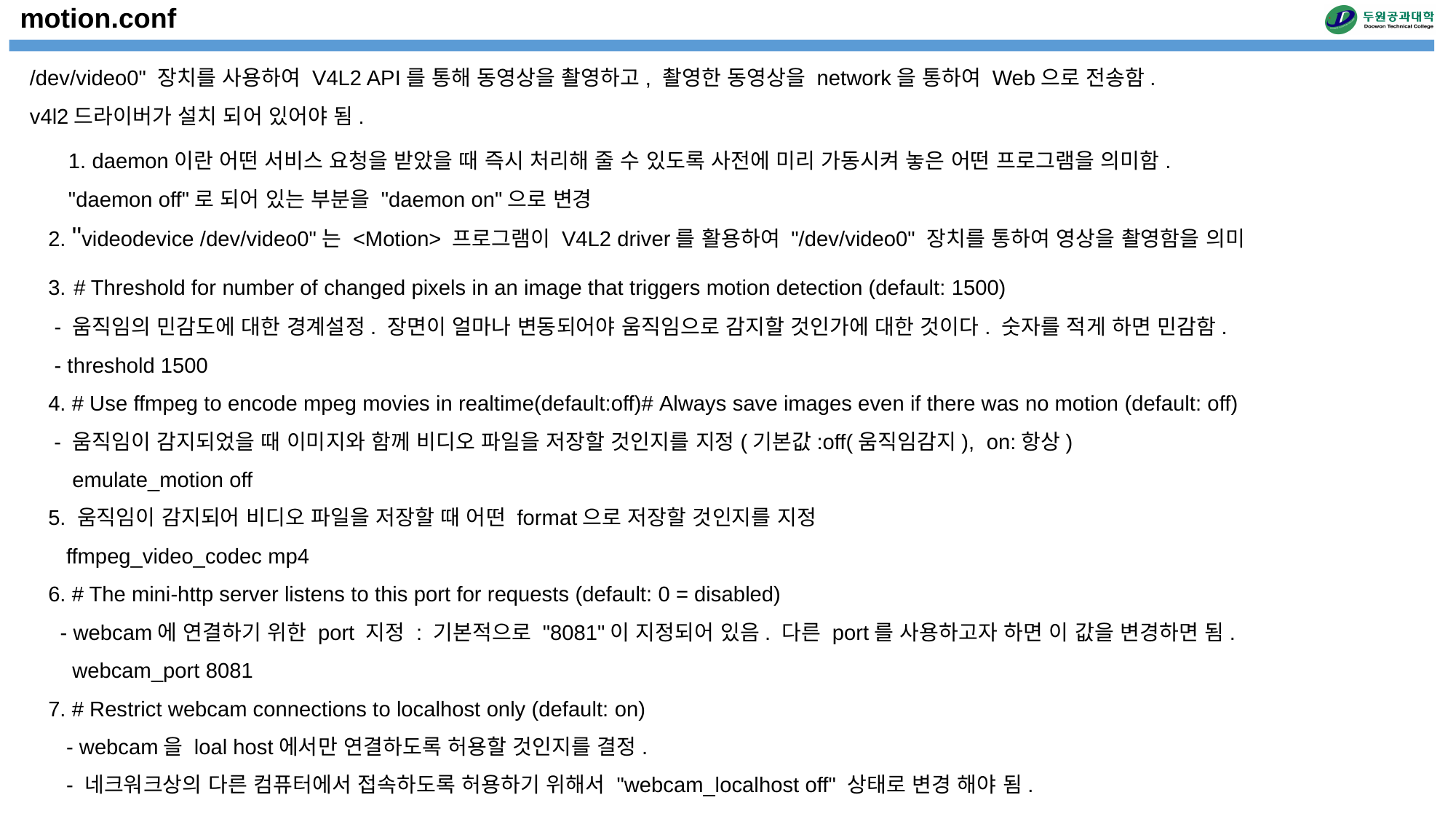

# motion.conf
/dev/video0" 장치를 사용하여 V4L2 API를 통해 동영상을 촬영하고, 촬영한 동영상을 network을 통하여 Web으로 전송함.
v4l2드라이버가 설치 되어 있어야 됨.
1. daemon이란 어떤 서비스 요청을 받았을 때 즉시 처리해 줄 수 있도록 사전에 미리 가동시켜 놓은 어떤 프로그램을 의미함.
"daemon off"로 되어 있는 부분을 "daemon on"으로 변경
2. "videodevice /dev/video0"는 <Motion> 프로그램이 V4L2 driver를 활용하여 "/dev/video0" 장치를 통하여 영상을 촬영함을 의미
3. # Threshold for number of changed pixels in an image that triggers motion detection (default: 1500)
 - 움직임의 민감도에 대한 경계설정. 장면이 얼마나 변동되어야 움직임으로 감지할 것인가에 대한 것이다. 숫자를 적게 하면 민감함.
 - threshold 1500
4. # Use ffmpeg to encode mpeg movies in realtime(default:off)# Always save images even if there was no motion (default: off)
 - 움직임이 감지되었을 때 이미지와 함께 비디오 파일을 저장할 것인지를 지정(기본값:off(움직임감지),  on:항상)
    emulate_motion off
5. 움직임이 감지되어 비디오 파일을 저장할 때 어떤 format으로 저장할 것인지를 지정
   ffmpeg_video_codec mp4
6. # The mini-http server listens to this port for requests (default: 0 = disabled)
  - webcam에 연결하기 위한 port 지정 : 기본적으로 "8081"이 지정되어 있음. 다른 port를 사용하고자 하면 이 값을 변경하면 됨.
    webcam_port 8081
7. # Restrict webcam connections to localhost only (default: on)
   - webcam을 loal host에서만 연결하도록 허용할 것인지를 결정.
   - 네크워크상의 다른 컴퓨터에서 접속하도록 허용하기 위해서 "webcam_localhost off" 상태로 변경 해야 됨.